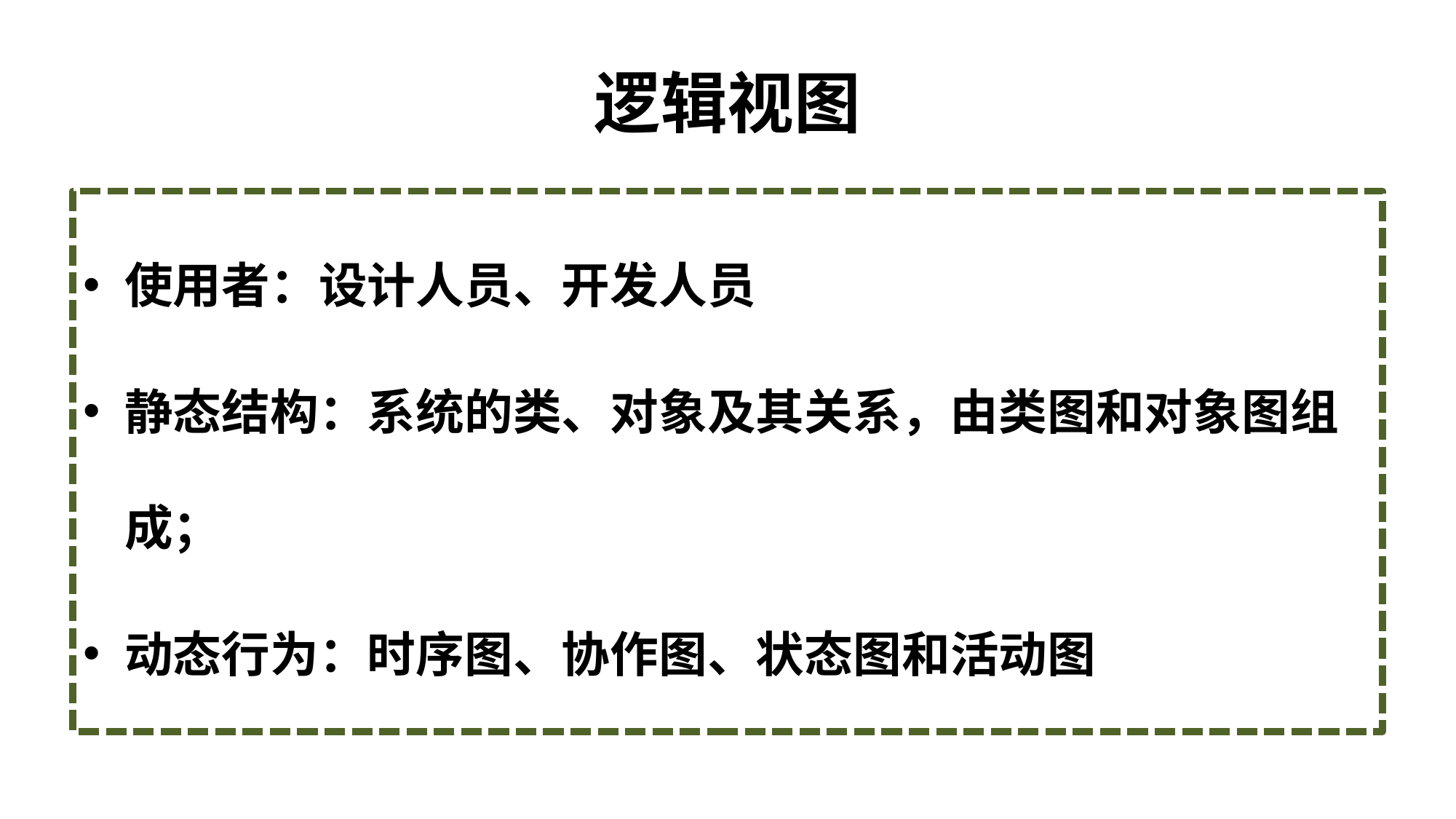

# 逻辑视图
使用者：设计人员、开发人员
静态结构：系统的类、对象及其关系，由类图和对象图组成；
动态行为：时序图、协作图、状态图和活动图